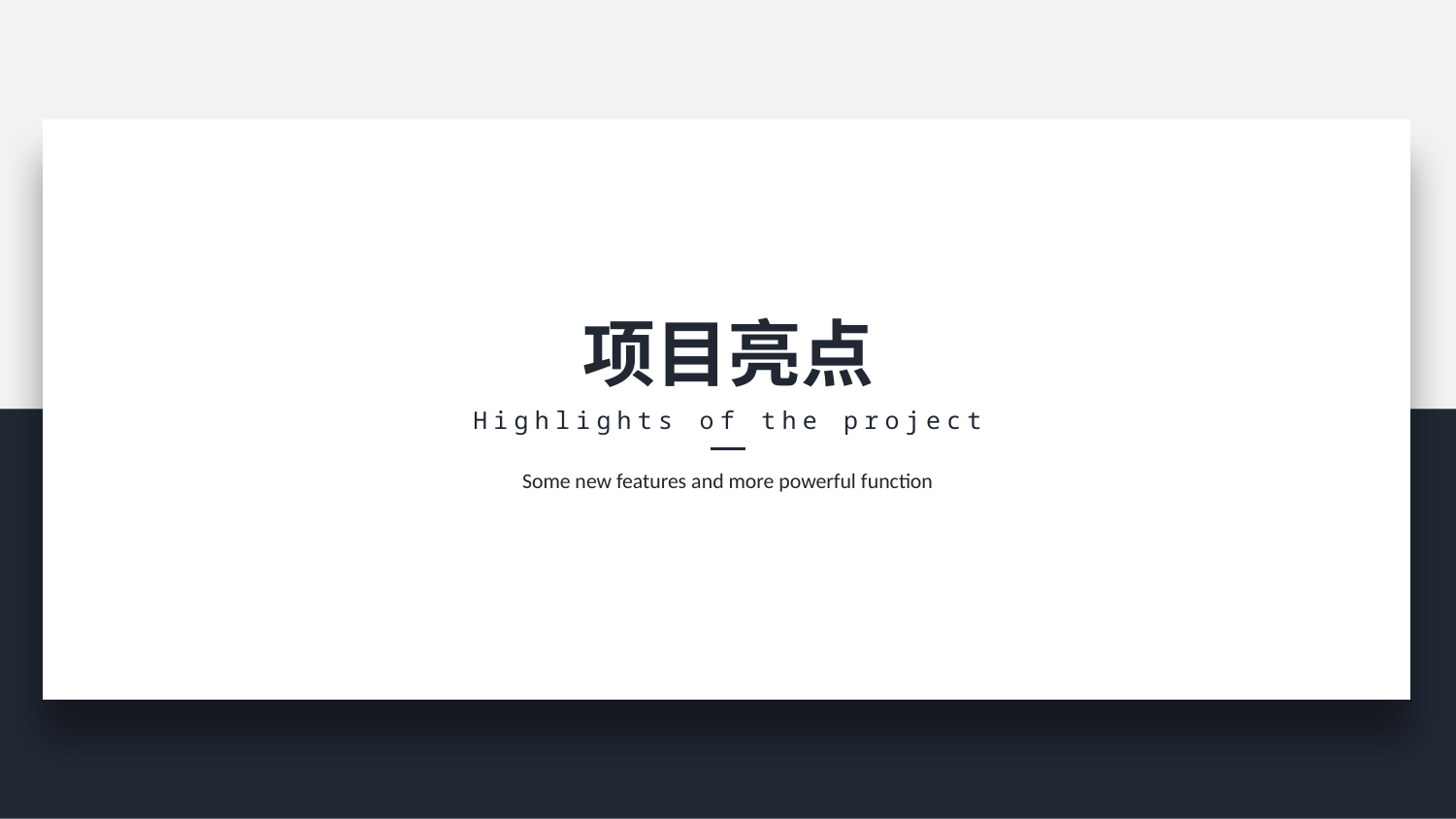

项目亮点
Highlights of the project
Some new features and more powerful function